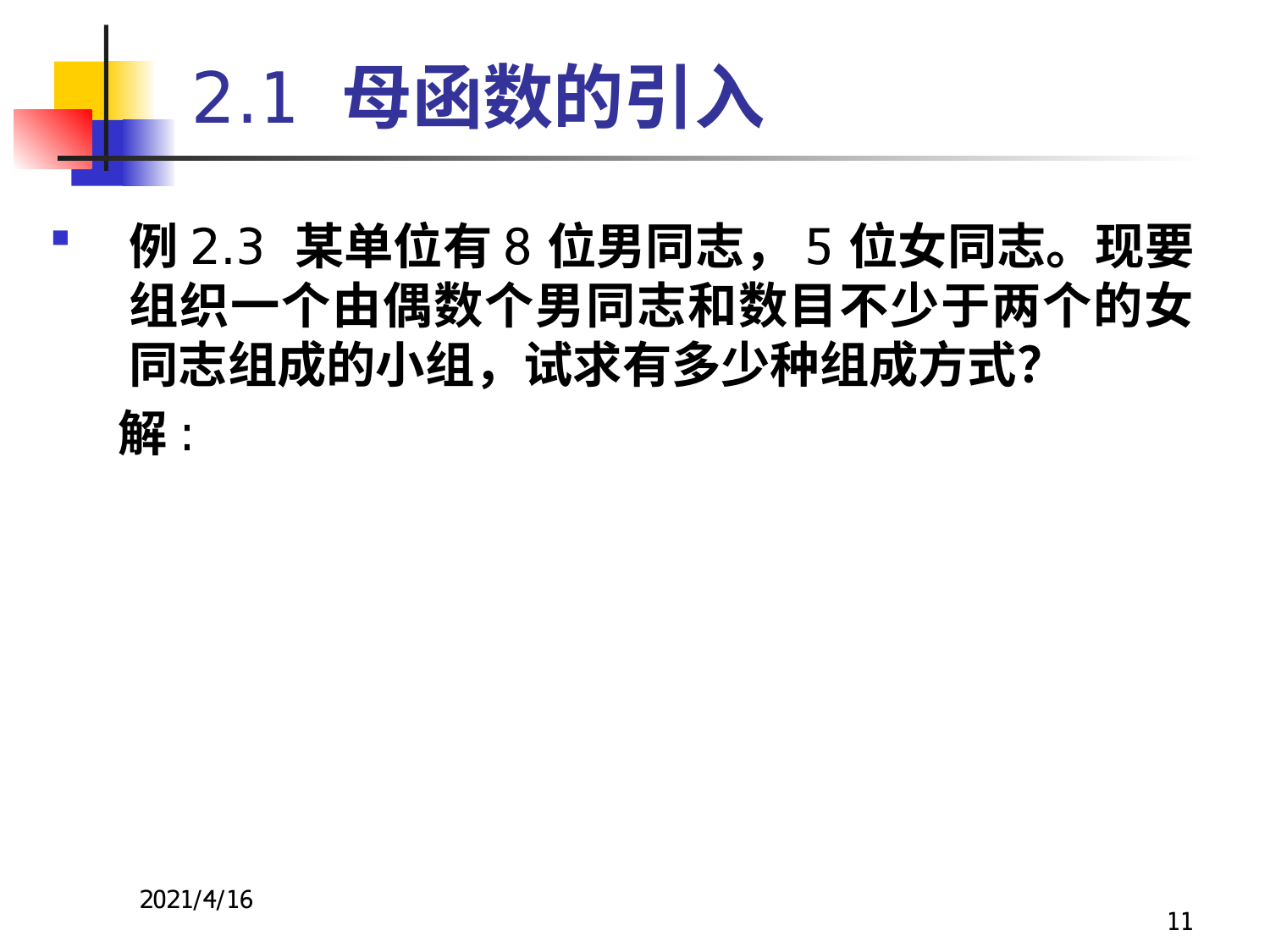

# 2.1 母函数的引入
例2.3 某单位有8位男同志，5位女同志。现要组织一个由偶数个男同志和数目不少于两个的女同志组成的小组，试求有多少种组成方式？
     解:

2021/4/16
11